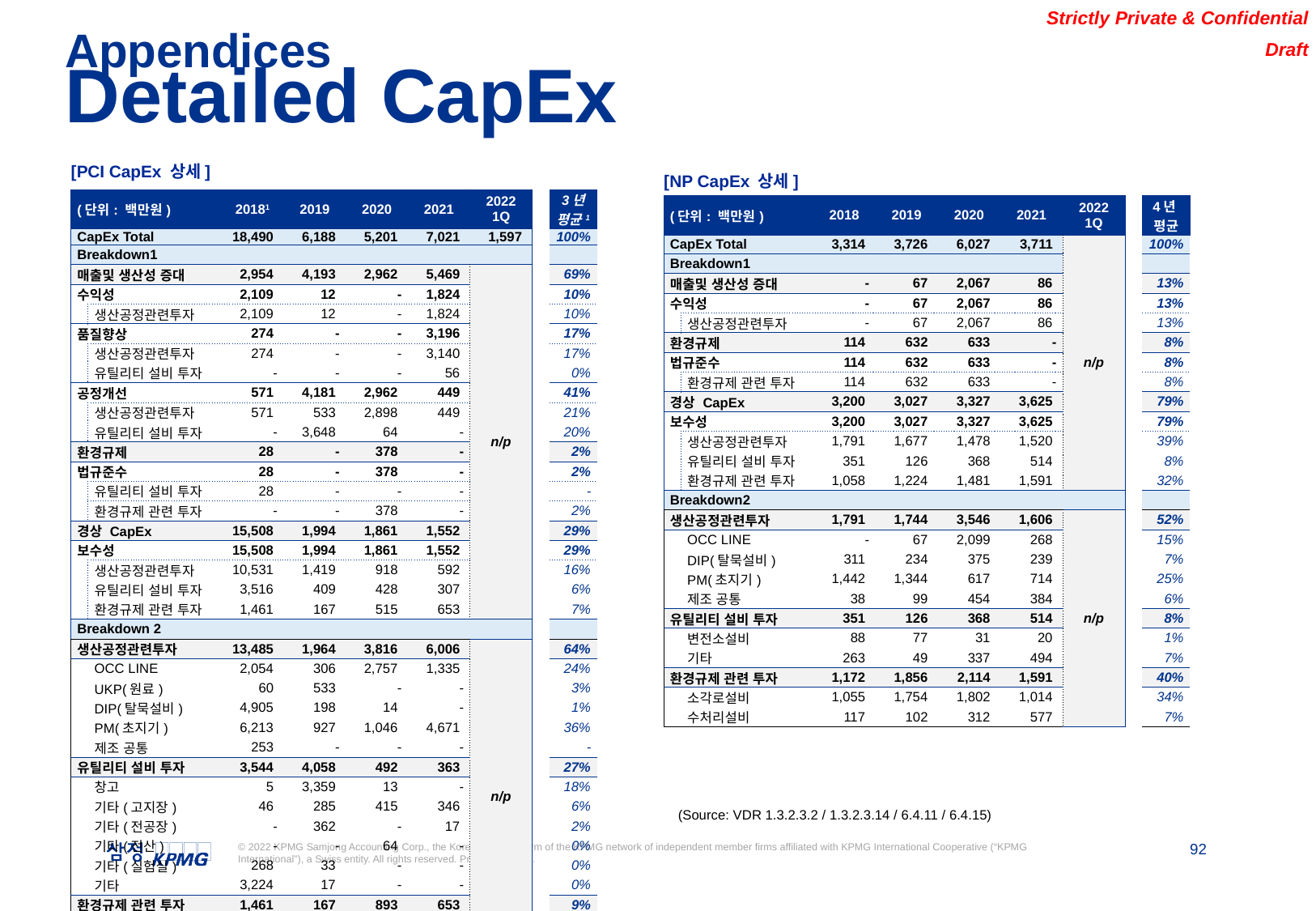

Appendices
Detailed CapEx
[PCI CapEx 상세]
[NP CapEx 상세]
| (단위: 백만원) |  | 20181 | 2019 | 2020 | 2021 | 2022 1Q |  | 3년 평균1 |
| --- | --- | --- | --- | --- | --- | --- | --- | --- |
| CapEx Total |  | 18,490 | 6,188 | 5,201 | 7,021 | 1,597 |  | 100% |
| Breakdown1 |  |  |  |  |  |  |  |  |
| 매출및 생산성 증대 |  | 2,954 | 4,193 | 2,962 | 5,469 | n/p |  | 69% |
| 수익성 |  | 2,109 | 12 | - | 1,824 |  |  | 10% |
|  | 생산공정관련투자 | 2,109 | 12 | - | 1,824 |  |  | 10% |
| 품질향상 |  | 274 | - | - | 3,196 |  |  | 17% |
|  | 생산공정관련투자 | 274 | - | - | 3,140 |  |  | 17% |
|  | 유틸리티 설비 투자 | - | - | - | 56 |  |  | 0% |
| 공정개선 |  | 571 | 4,181 | 2,962 | 449 |  |  | 41% |
|  | 생산공정관련투자 | 571 | 533 | 2,898 | 449 |  |  | 21% |
|  | 유틸리티 설비 투자 | - | 3,648 | 64 | - |  |  | 20% |
| 환경규제 |  | 28 | - | 378 | - |  |  | 2% |
| 법규준수 |  | 28 | - | 378 | - |  |  | 2% |
|  | 유틸리티 설비 투자 | 28 | - | - | - |  |  | - |
|  | 환경규제 관련 투자 | - | - | 378 | - |  |  | 2% |
| 경상 CapEx |  | 15,508 | 1,994 | 1,861 | 1,552 |  |  | 29% |
| 보수성 |  | 15,508 | 1,994 | 1,861 | 1,552 |  |  | 29% |
|  | 생산공정관련투자 | 10,531 | 1,419 | 918 | 592 |  |  | 16% |
|  | 유틸리티 설비 투자 | 3,516 | 409 | 428 | 307 |  |  | 6% |
|  | 환경규제 관련 투자 | 1,461 | 167 | 515 | 653 |  |  | 7% |
| Breakdown 2 |  |  |  |  |  |  |  |  |
| 생산공정관련투자 |  | 13,485 | 1,964 | 3,816 | 6,006 | n/p |  | 64% |
|  | OCC LINE | 2,054 | 306 | 2,757 | 1,335 |  |  | 24% |
|  | UKP(원료) | 60 | 533 | - | - |  |  | 3% |
|  | DIP(탈묵설비) | 4,905 | 198 | 14 | - |  |  | 1% |
|  | PM(초지기) | 6,213 | 927 | 1,046 | 4,671 |  |  | 36% |
|  | 제조 공통 | 253 | - | - | - |  |  | - |
| 유틸리티 설비 투자 |  | 3,544 | 4,058 | 492 | 363 |  |  | 27% |
|  | 창고 | 5 | 3,359 | 13 | - |  |  | 18% |
|  | 기타(고지장) | 46 | 285 | 415 | 346 |  |  | 6% |
|  | 기타(전공장) | - | 362 | - | 17 |  |  | 2% |
|  | 기타(전산) | - | - | 64 | - |  |  | 0% |
|  | 기타(실험실) | 268 | 33 | - | - |  |  | 0% |
|  | 기타 | 3,224 | 17 | - | - |  |  | 0% |
| 환경규제 관련 투자 |  | 1,461 | 167 | 893 | 653 |  |  | 9% |
|  | 소각로설비 | 849 | 167 | 440 | 543 |  |  | 6% |
|  | 폐수처리설비 | 612 | - | 453 | 110 |  |  | 3% |
| (단위: 백만원) |  | 2018 | 2019 | 2020 | 2021 | 2022 1Q |  | 4년 평균 |
| --- | --- | --- | --- | --- | --- | --- | --- | --- |
| CapEx Total |  | 3,314 | 3,726 | 6,027 | 3,711 | n/p |  | 100% |
| Breakdown1 |  |  |  |  |  |  |  |  |
| 매출및 생산성 증대 |  | - | 67 | 2,067 | 86 |  |  | 13% |
| 수익성 |  | - | 67 | 2,067 | 86 |  |  | 13% |
|  | 생산공정관련투자 | - | 67 | 2,067 | 86 |  |  | 13% |
| 환경규제 |  | 114 | 632 | 633 | - |  |  | 8% |
| 법규준수 |  | 114 | 632 | 633 | - |  |  | 8% |
|  | 환경규제 관련 투자 | 114 | 632 | 633 | - |  |  | 8% |
| 경상 CapEx |  | 3,200 | 3,027 | 3,327 | 3,625 |  |  | 79% |
| 보수성 |  | 3,200 | 3,027 | 3,327 | 3,625 |  |  | 79% |
|  | 생산공정관련투자 | 1,791 | 1,677 | 1,478 | 1,520 |  |  | 39% |
|  | 유틸리티 설비 투자 | 351 | 126 | 368 | 514 |  |  | 8% |
|  | 환경규제 관련 투자 | 1,058 | 1,224 | 1,481 | 1,591 |  |  | 32% |
| Breakdown2 |  |  |  |  |  |  |  |  |
| 생산공정관련투자 |  | 1,791 | 1,744 | 3,546 | 1,606 | n/p |  | 52% |
|  | OCC LINE | - | 67 | 2,099 | 268 |  |  | 15% |
|  | DIP(탈묵설비) | 311 | 234 | 375 | 239 |  |  | 7% |
|  | PM(초지기) | 1,442 | 1,344 | 617 | 714 |  |  | 25% |
|  | 제조 공통 | 38 | 99 | 454 | 384 |  |  | 6% |
| 유틸리티 설비 투자 |  | 351 | 126 | 368 | 514 |  |  | 8% |
|  | 변전소설비 | 88 | 77 | 31 | 20 |  |  | 1% |
|  | 기타 | 263 | 49 | 337 | 494 |  |  | 7% |
| 환경규제 관련 투자 |  | 1,172 | 1,856 | 2,114 | 1,591 |  |  | 40% |
|  | 소각로설비 | 1,055 | 1,754 | 1,802 | 1,014 |  |  | 34% |
|  | 수처리설비 | 117 | 102 | 312 | 577 |  |  | 7% |
(Source: VDR 1.3.2.3.2 / 1.3.2.3.14 / 6.4.11 / 6.4.15)